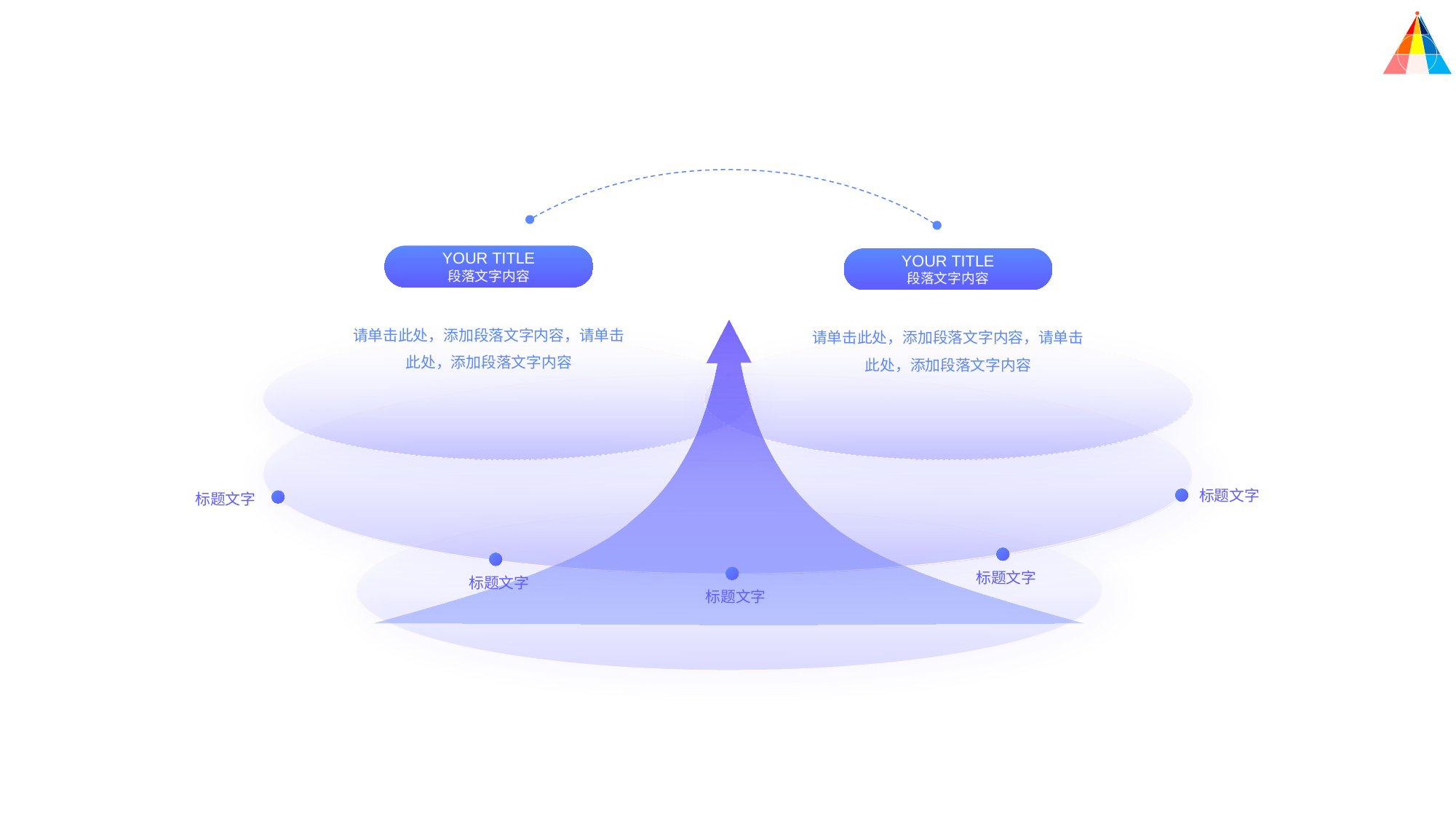

YOUR TITLE
段落文字内容

请单击此处，添加段落文字内容，请单击此处，添加段落文字内容
YOUR TITLE
段落文字内容

请单击此处，添加段落文字内容，请单击此处，添加段落文字内容

标题文字
标题文字

标题文字

标题文字
标题文字